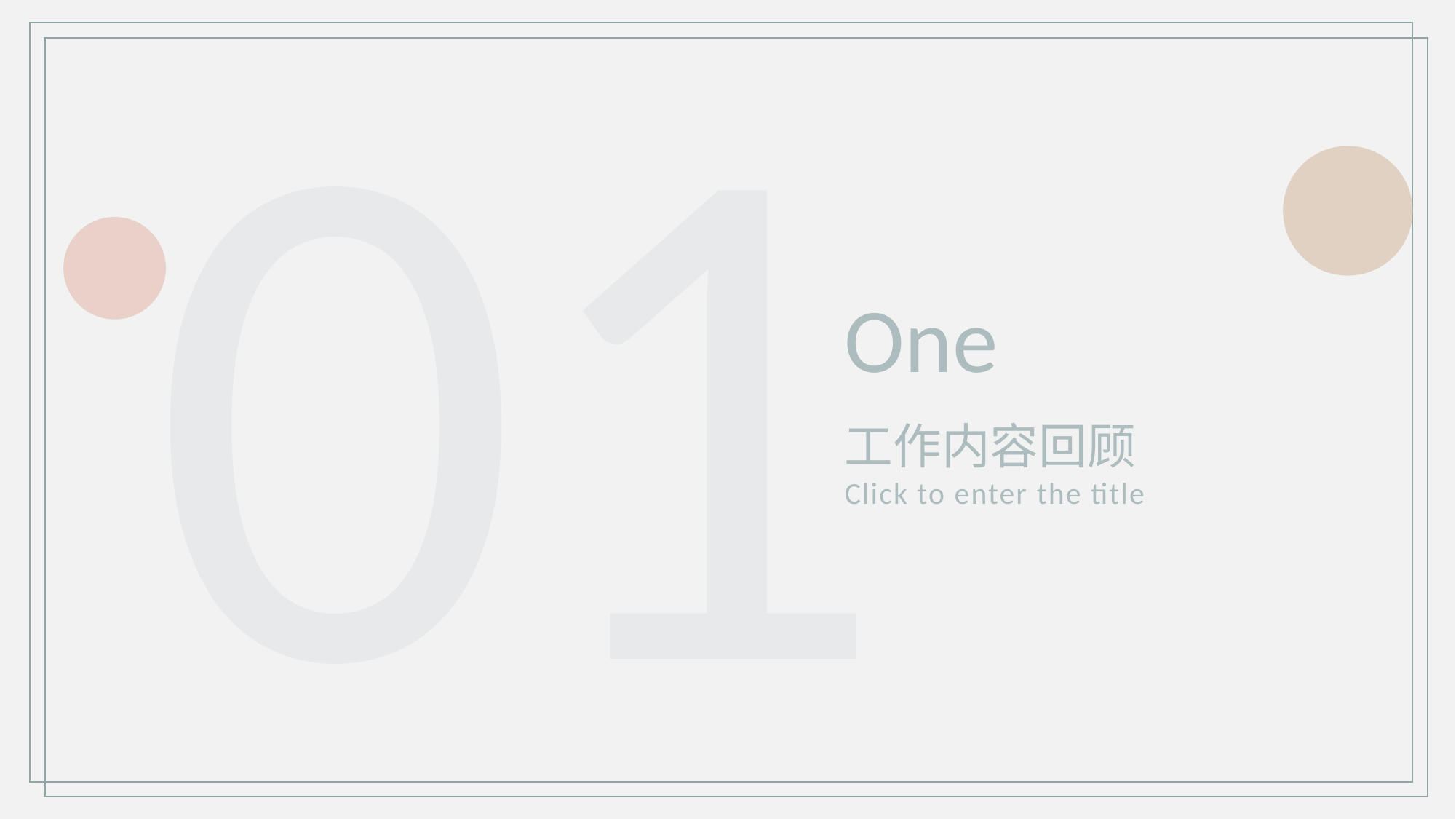

01

One
工作内容回顾
Click to enter the title